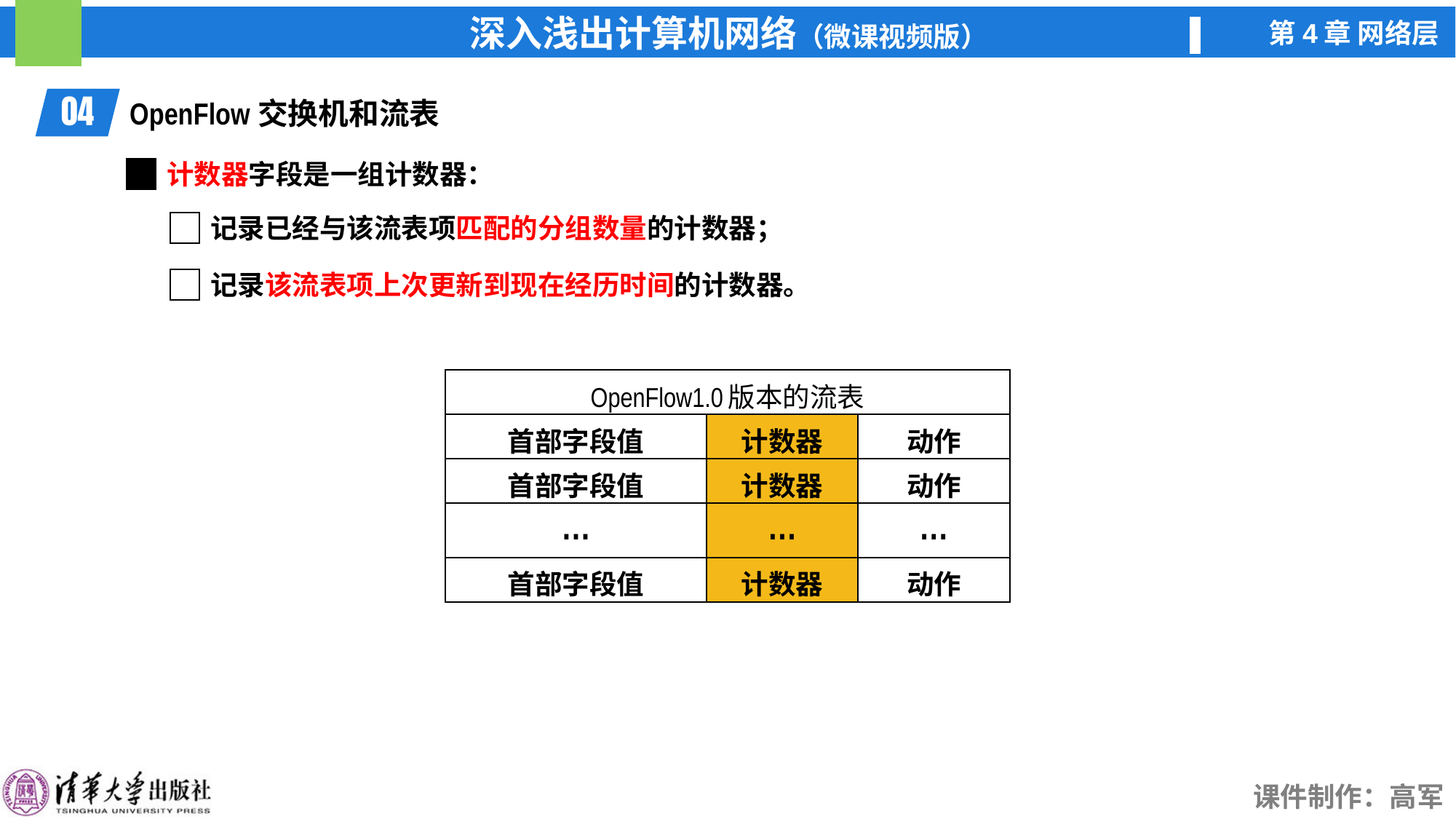

04
OpenFlow交换机和流表
计数器字段是一组计数器：

记录已经与该流表项匹配的分组数量的计数器；

记录该流表项上次更新到现在经历时间的计数器。

| OpenFlow1.0版本的流表 |  |  |
| --- | --- | --- |
| 首部字段值 | 计数器 | 动作 |
| 首部字段值 | 计数器 | 动作 |
| … | … | … |
| 首部字段值 | 计数器 | 动作 |